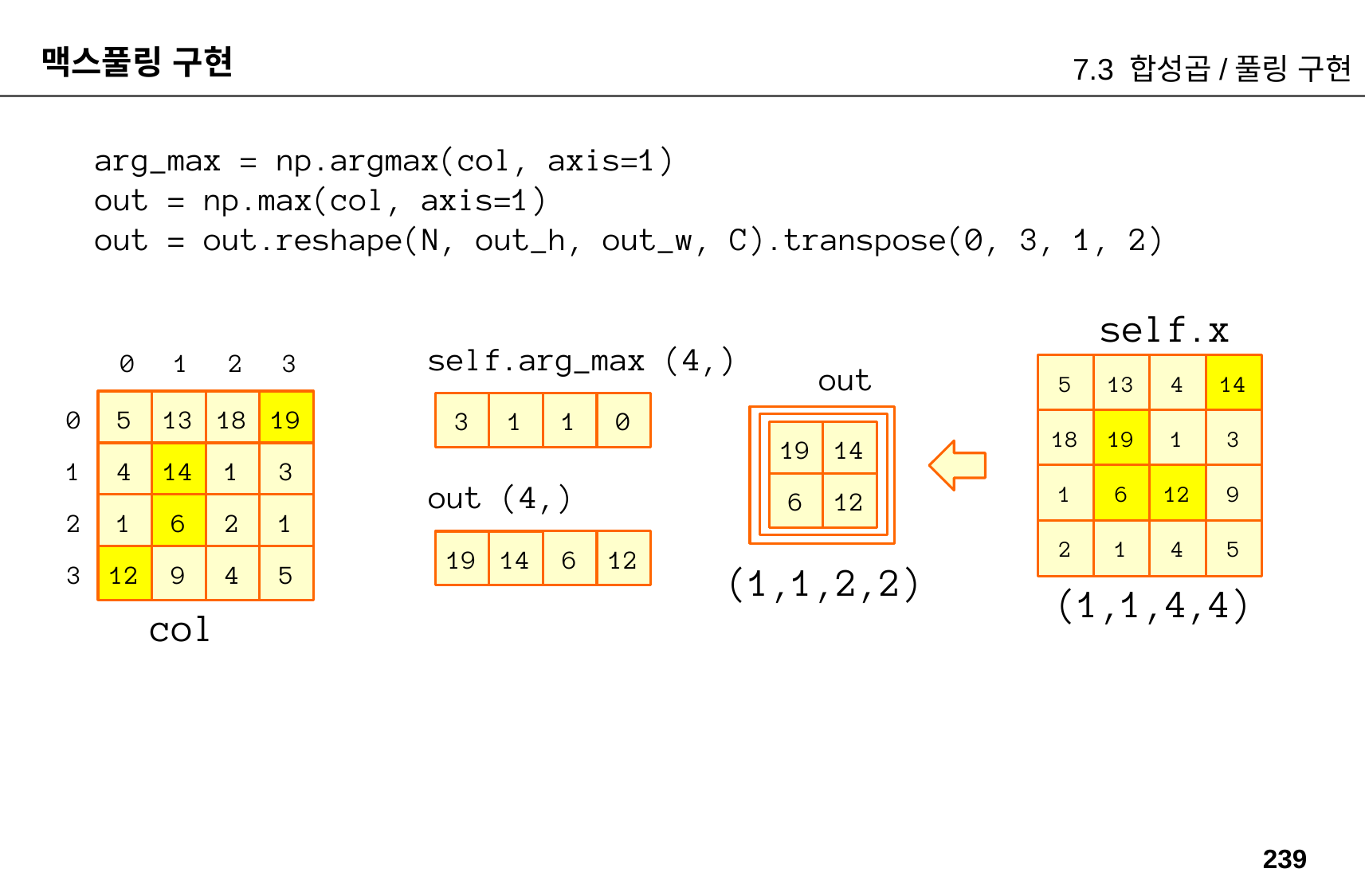

맥스풀링 구현
7.3 합성곱/풀링 구현
arg_max = np.argmax(col, axis=1)
out = np.max(col, axis=1)
out = out.reshape(N, out_h, out_w, C).transpose(0, 3, 1, 2)
self.x
self.arg_max (4,)
0
1
2
3
out
5
13
4
14
0
5
13
18
19
1
0
3
1

18
19
1
3

19
14

1
4
14
1
3
1
6
12
9
out (4,)
6
12
2
1
6
2
1
2
1
4
5
6
12
19
14
3
12
9
4
5
(1,1,2,2)
(1,1,4,4)
col